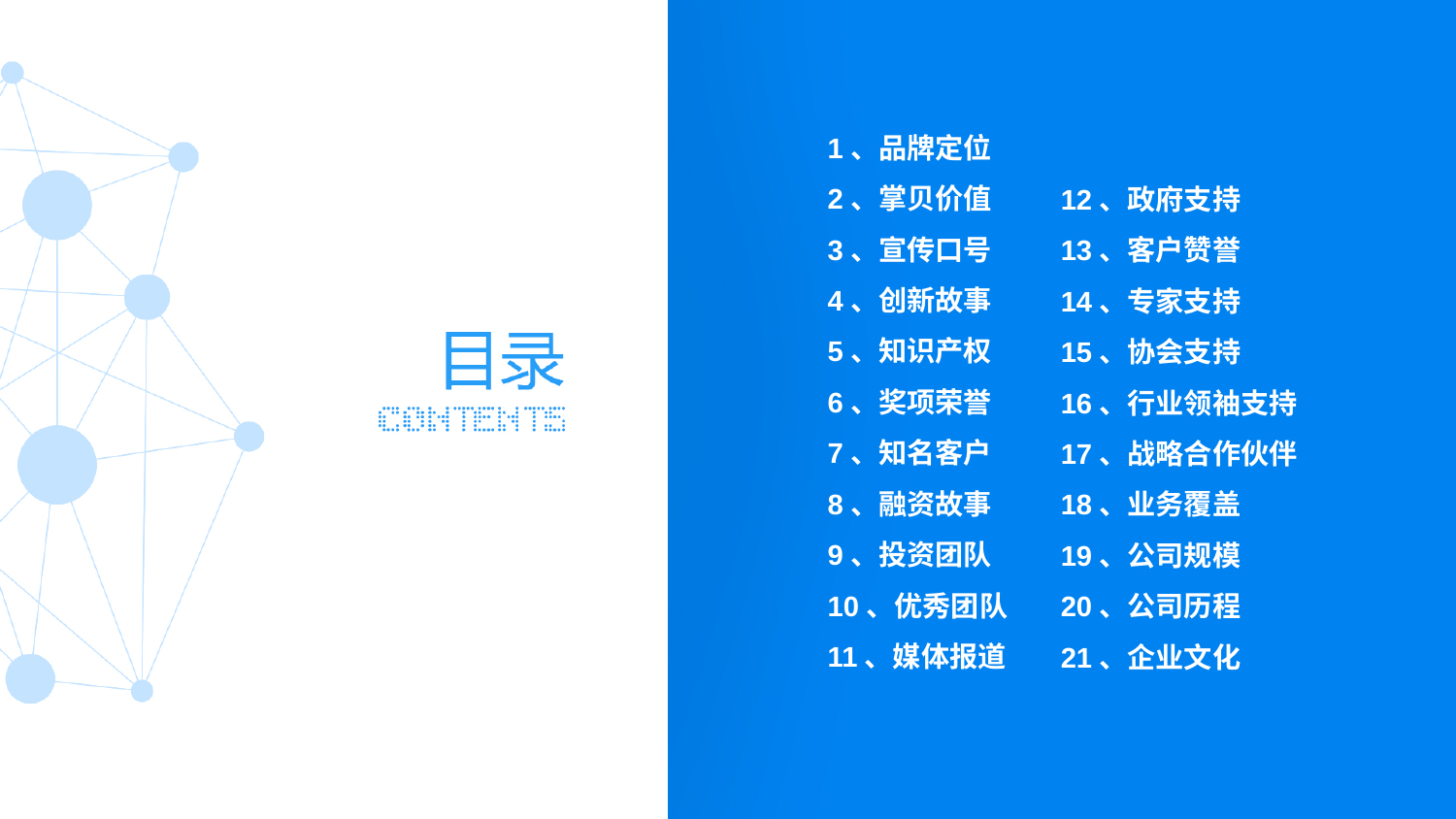

1、品牌定位
2、掌贝价值
3、宣传口号
4、创新故事
5、知识产权
6、奖项荣誉
7、知名客户
8、融资故事
9、投资团队
10、优秀团队
11、媒体报道
12、政府支持
13、客户赞誉
14、专家支持
15、协会支持
16、行业领袖支持
17、战略合作伙伴
18、业务覆盖
19、公司规模
20、公司历程
21、企业文化